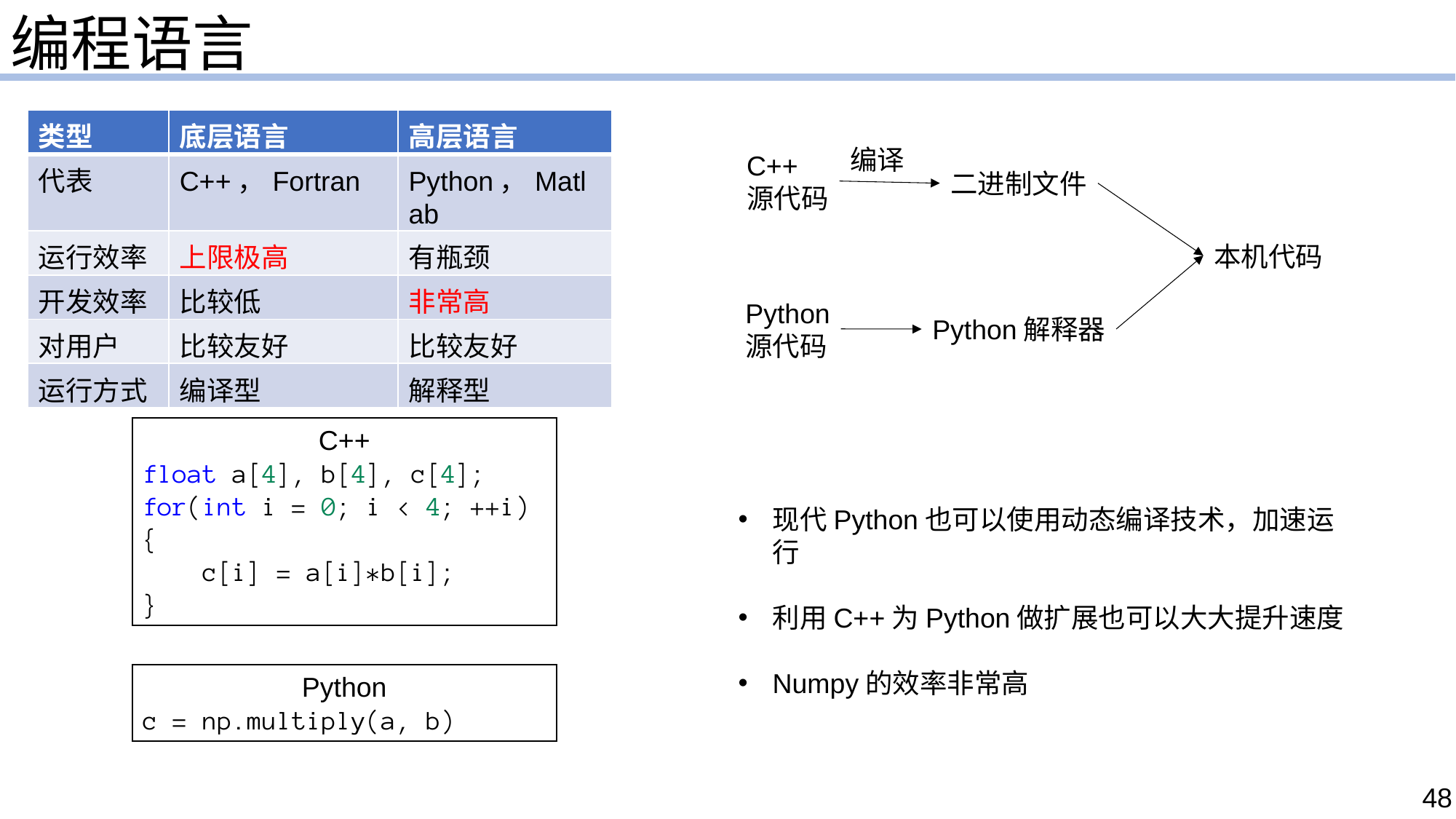

编程语言
| 类型 | 底层语言 | 高层语言 |
| --- | --- | --- |
| 代表 | C++，Fortran | Python，Matlab |
| 运行效率 | 上限极高 | 有瓶颈 |
| 开发效率 | 比较低 | 非常高 |
| 对用户 | 比较友好 | 比较友好 |
| 运行方式 | 编译型 | 解释型 |
编译
C++
源代码
二进制文件
本机代码
Python
源代码
Python解释器
C++
float a[4], b[4], c[4];
for(int i = 0; i < 4; ++i)
{
    c[i] = a[i]*b[i];
}
现代Python也可以使用动态编译技术，加速运行

利用C++为Python做扩展也可以大大提升速度

Numpy的效率非常高
Python
c = np.multiply(a, b)
48